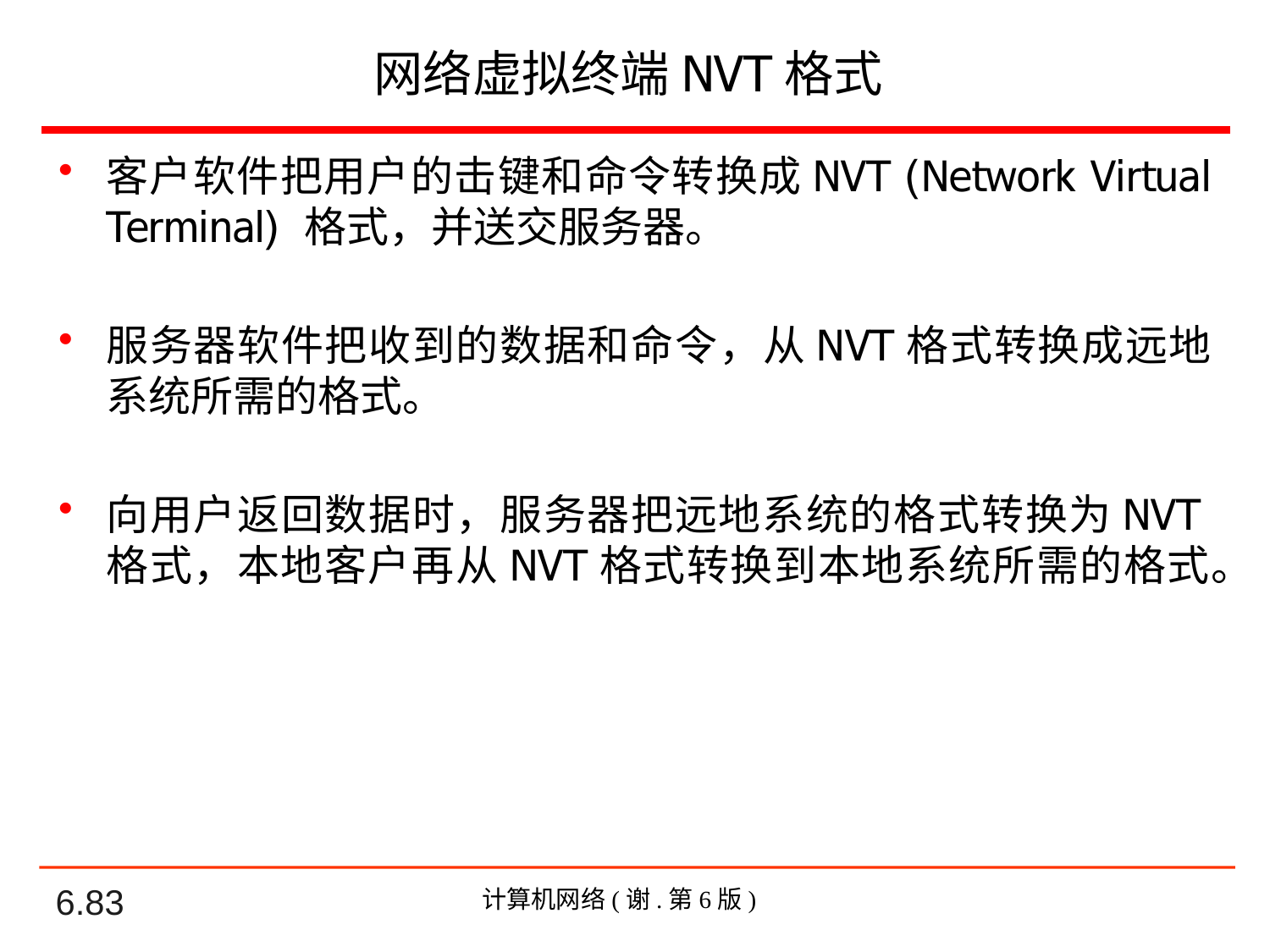

# 网络虚拟终端NVT格式
客户软件把用户的击键和命令转换成NVT (Network Virtual Terminal) 格式，并送交服务器。

服务器软件把收到的数据和命令，从NVT格式转换成远地系统所需的格式。

向用户返回数据时，服务器把远地系统的格式转换为NVT格式，本地客户再从NVT格式转换到本地系统所需的格式。